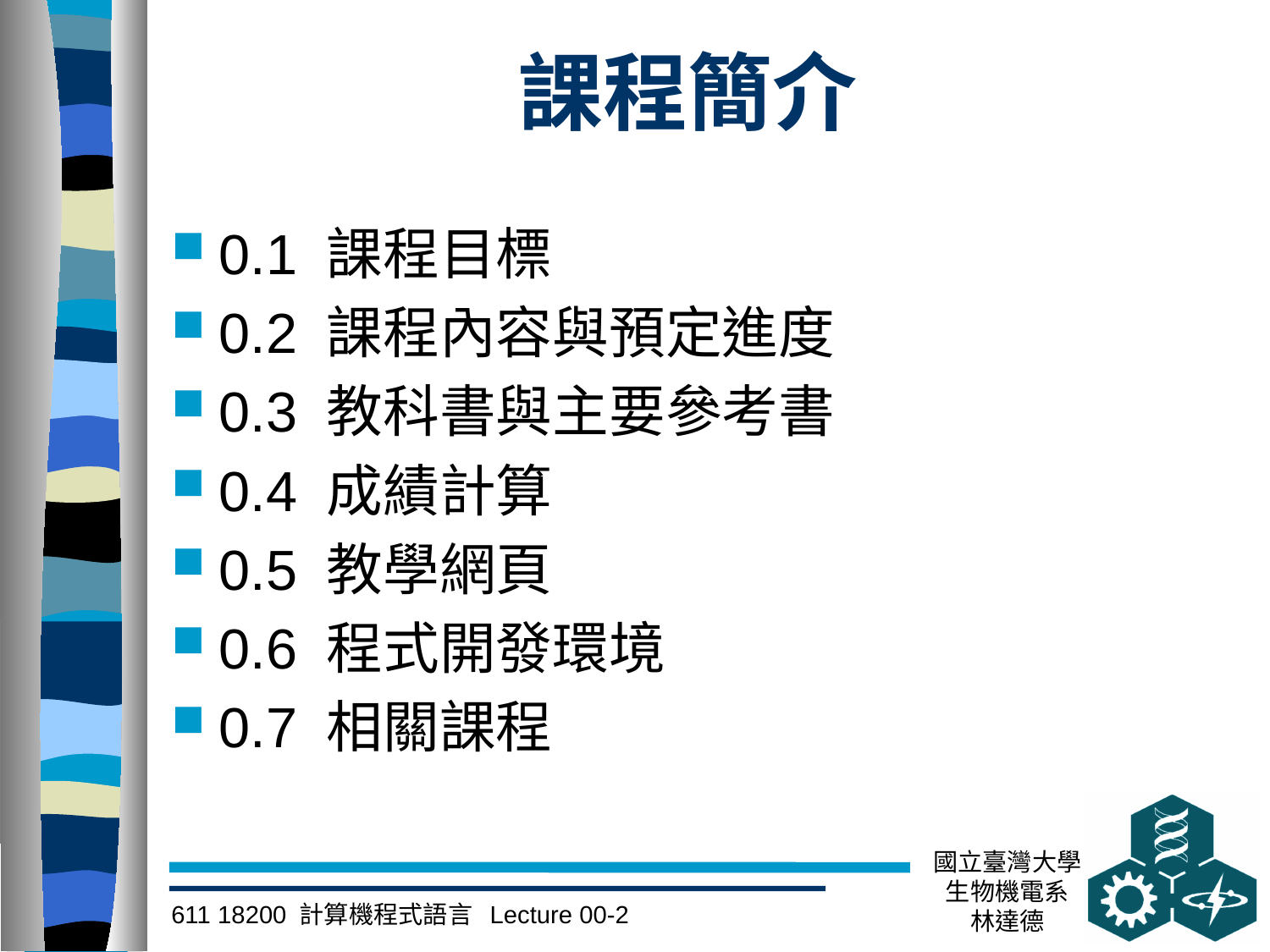

# 課程簡介
0.1 課程目標
0.2 課程內容與預定進度
0.3 教科書與主要參考書
0.4 成績計算
0.5 教學網頁
0.6 程式開發環境
0.7 相關課程